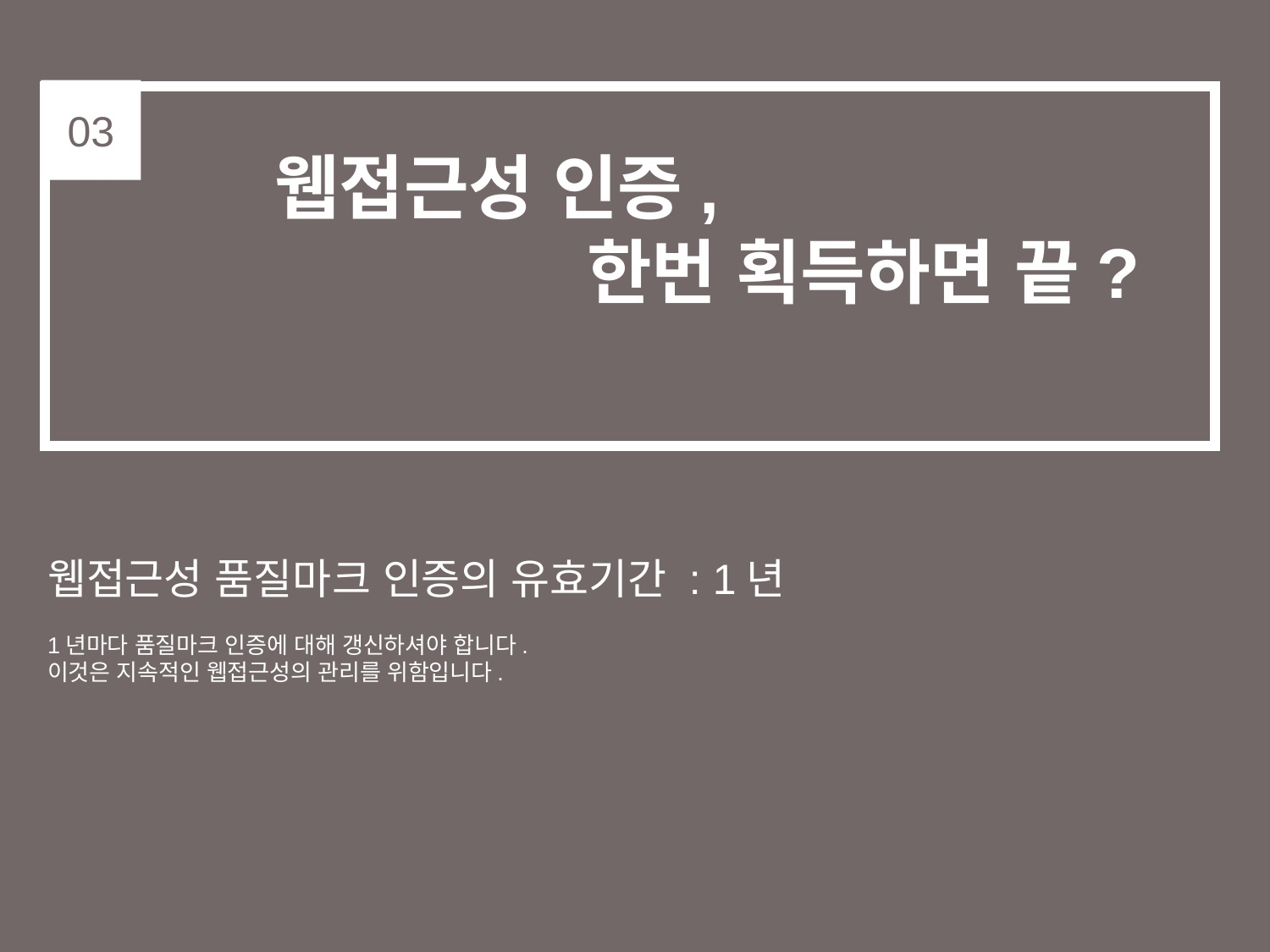

03

웹접근성 인증,
               한번 획득하면 끝?
웹접근성 품질마크 인증의 유효기간 : 1년

1년마다 품질마크 인증에 대해 갱신하셔야 합니다.
이것은 지속적인 웹접근성의 관리를 위함입니다.